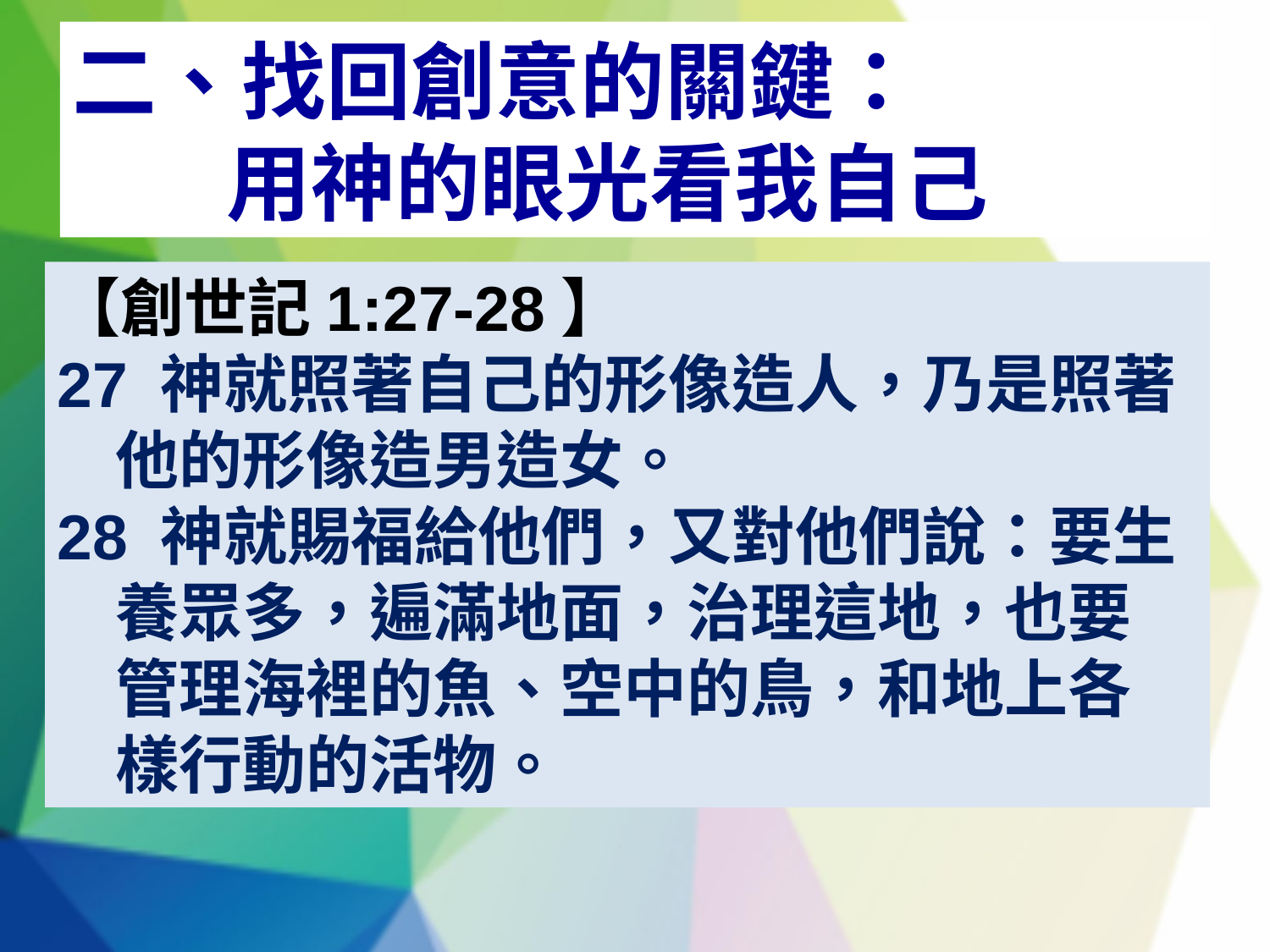

二、找回創意的關鍵：
        用神的眼光看我自己
【創世記1:27-28】
27 神就照著自己的形像造人，乃是照著
   他的形像造男造女。
28 神就賜福給他們，又對他們說：要生
   養眾多，遍滿地面，治理這地，也要
   管理海裡的魚、空中的鳥，和地上各
   樣行動的活物。